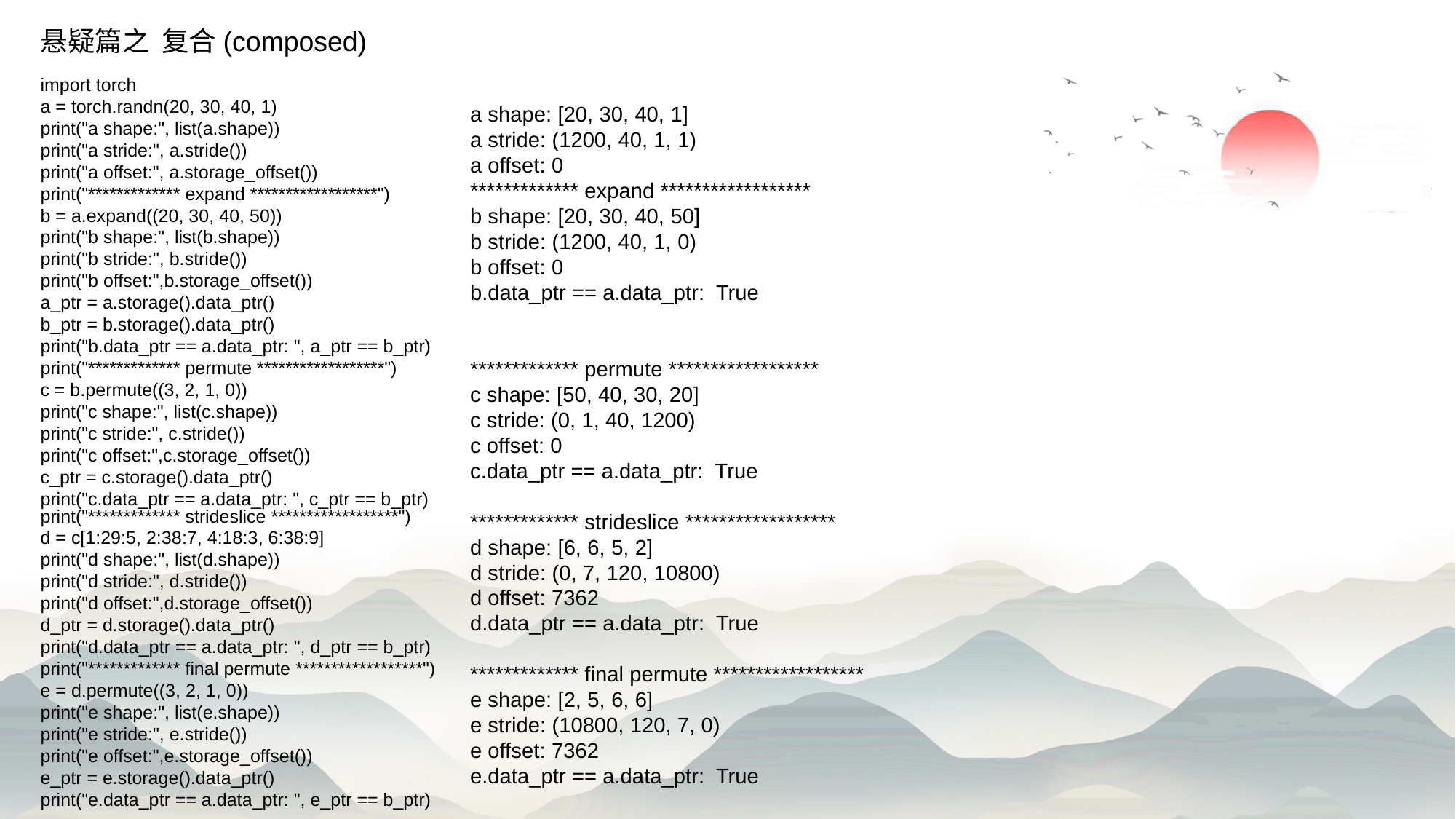

悬疑篇之  复合(composed)
import torch
a = torch.randn(20, 30, 40, 1)
print("a shape:", list(a.shape))
print("a stride:", a.stride())
print("a offset:", a.storage_offset())
print("************* expand ******************")
b = a.expand((20, 30, 40, 50))
print("b shape:", list(b.shape))
print("b stride:", b.stride())
print("b offset:",b.storage_offset())
a_ptr = a.storage().data_ptr()
b_ptr = b.storage().data_ptr()
print("b.data_ptr == a.data_ptr: ", a_ptr == b_ptr)
print("************* permute ******************")
c = b.permute((3, 2, 1, 0))
print("c shape:", list(c.shape))
print("c stride:", c.stride())
print("c offset:",c.storage_offset())
c_ptr = c.storage().data_ptr()
print("c.data_ptr == a.data_ptr: ", c_ptr == b_ptr)
a shape: [20, 30, 40, 1]
a stride: (1200, 40, 1, 1)
a offset: 0
************* expand ******************
b shape: [20, 30, 40, 50]
b stride: (1200, 40, 1, 0)
b offset: 0
b.data_ptr == a.data_ptr:  True

************* permute ******************
c shape: [50, 40, 30, 20]
c stride: (0, 1, 40, 1200)
c offset: 0
c.data_ptr == a.data_ptr:  True

************* strideslice ******************
d shape: [6, 6, 5, 2]
d stride: (0, 7, 120, 10800)
d offset: 7362
d.data_ptr == a.data_ptr:  True

************* final permute ******************
e shape: [2, 5, 6, 6]
e stride: (10800, 120, 7, 0)
e offset: 7362
e.data_ptr == a.data_ptr:  True
print("************* strideslice ******************")
d = c[1:29:5, 2:38:7, 4:18:3, 6:38:9]
print("d shape:", list(d.shape))
print("d stride:", d.stride())
print("d offset:",d.storage_offset())
d_ptr = d.storage().data_ptr()
print("d.data_ptr == a.data_ptr: ", d_ptr == b_ptr)
print("************* final permute ******************")
e = d.permute((3, 2, 1, 0))
print("e shape:", list(e.shape))
print("e stride:", e.stride())
print("e offset:",e.storage_offset())
e_ptr = e.storage().data_ptr()
print("e.data_ptr == a.data_ptr: ", e_ptr == b_ptr)